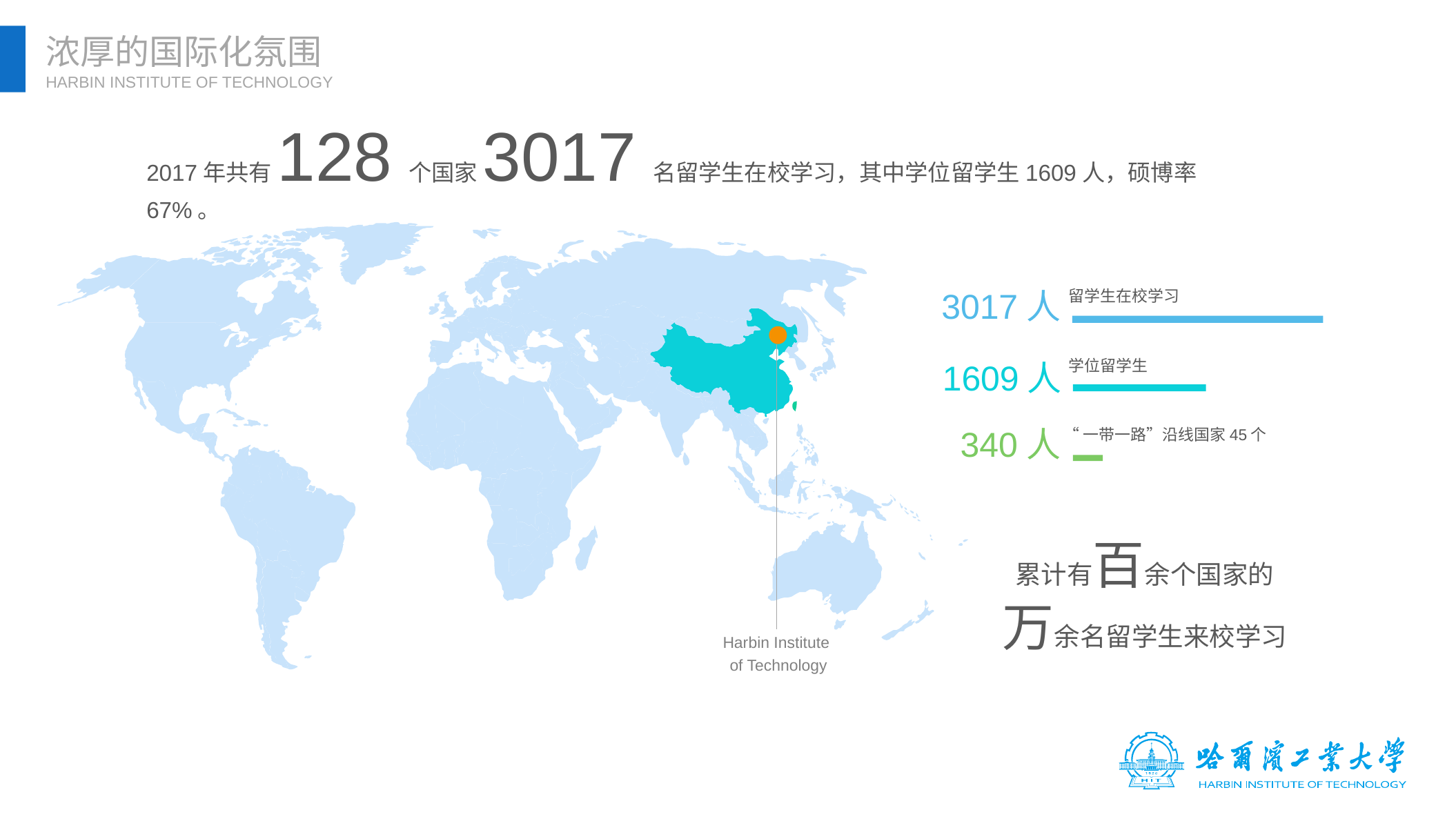

浓厚的国际化氛围
HARBIN INSTITUTE OF TECHNOLOGY
2017年共有128个国家3017名留学生在校学习，其中学位留学生1609人，硕博率67%。

3017人
留学生在校学习

学位留学生

1609人
340人
“一带一路”沿线国家45个

Harbin Institute
of Technology
累计有百余个国家的
万余名留学生来校学习